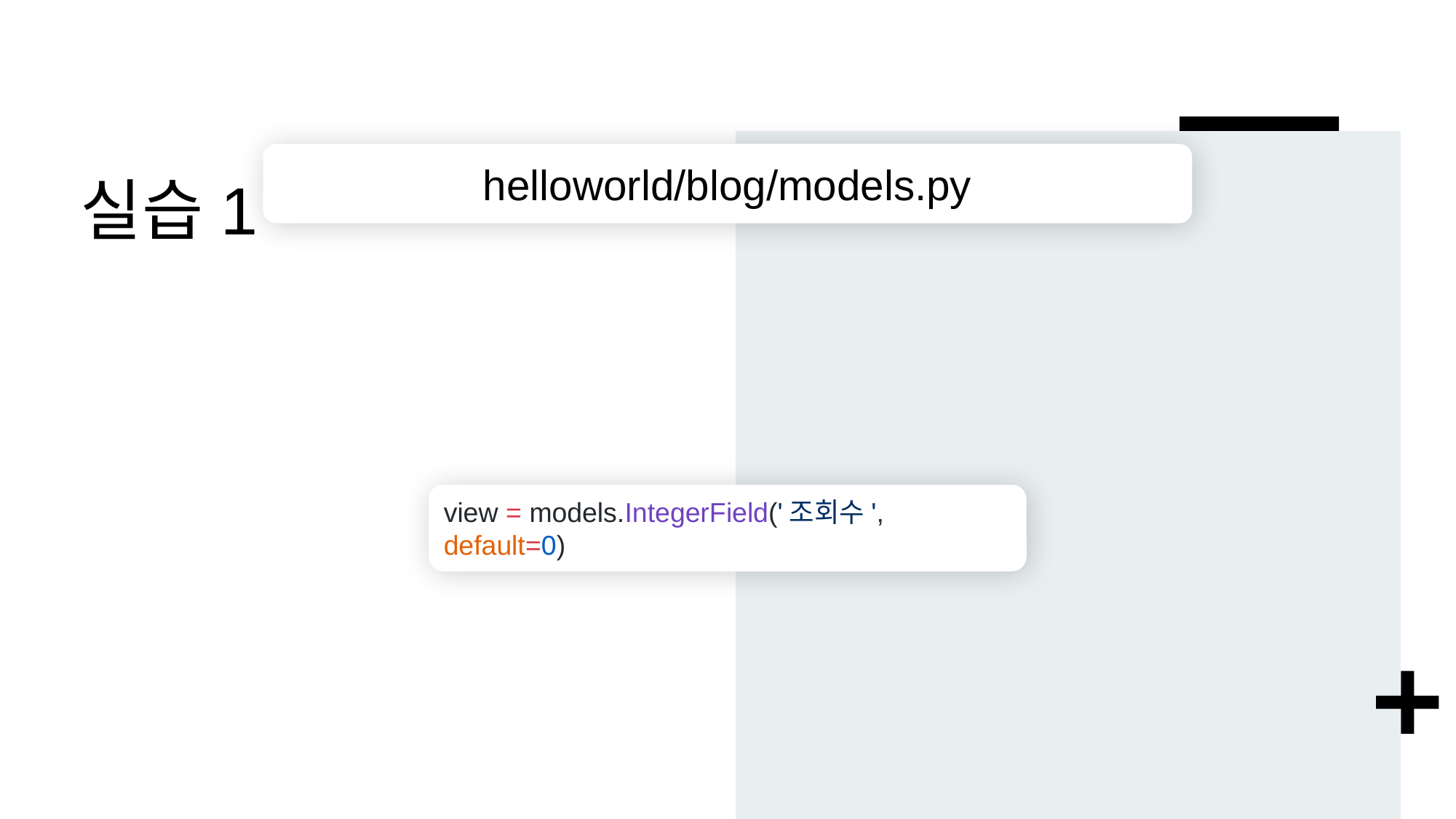

# 실습1
helloworld/blog/models.py
view = models.IntegerField('조회수', default=0)